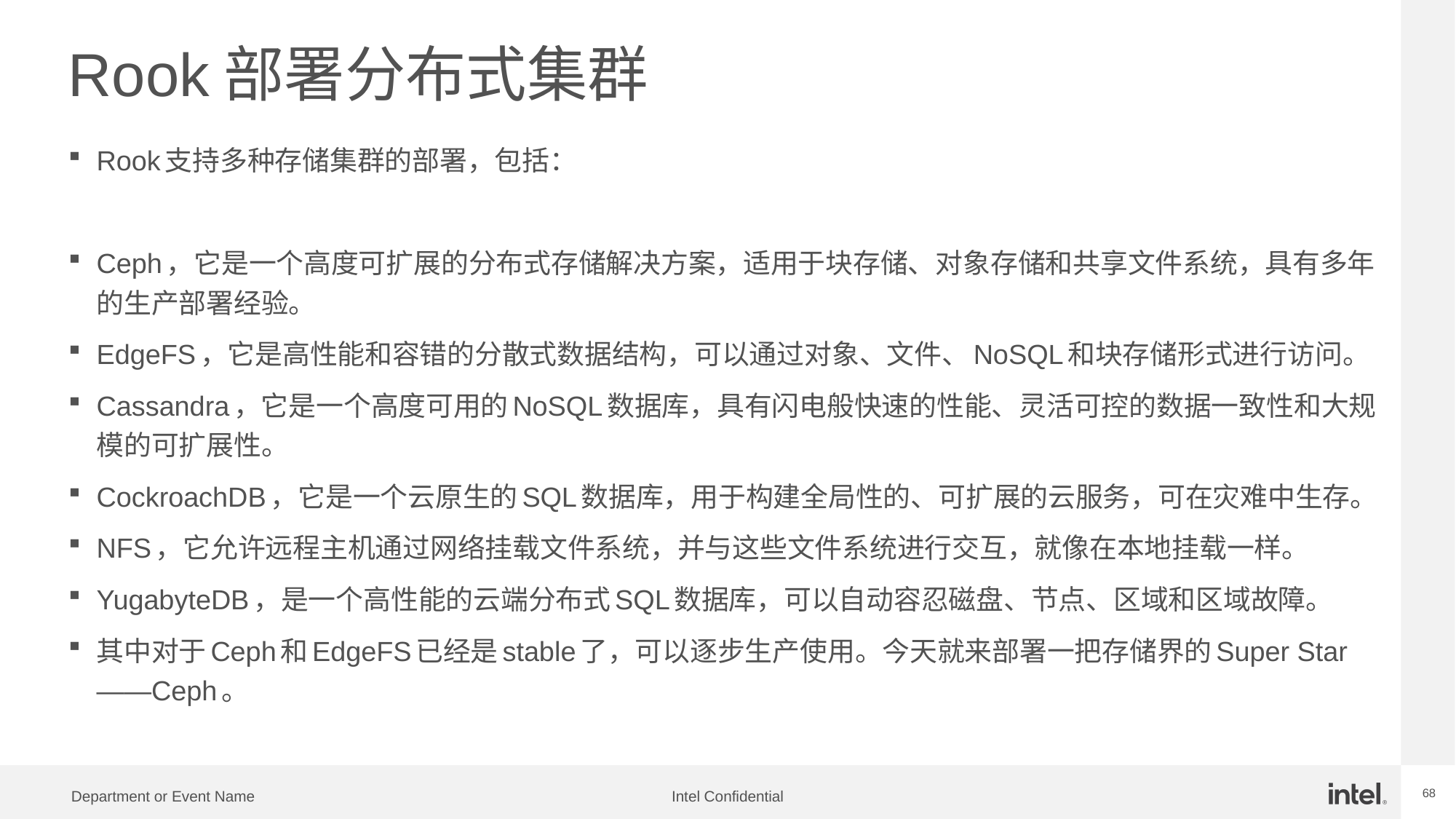

# Rook部署分布式集群
Rook支持多种存储集群的部署，包括：

Ceph，它是一个高度可扩展的分布式存储解决方案，适用于块存储、对象存储和共享文件系统，具有多年的生产部署经验。
EdgeFS，它是高性能和容错的分散式数据结构，可以通过对象、文件、NoSQL和块存储形式进行访问。
Cassandra，它是一个高度可用的NoSQL数据库，具有闪电般快速的性能、灵活可控的数据一致性和大规模的可扩展性。
CockroachDB，它是一个云原生的SQL数据库，用于构建全局性的、可扩展的云服务，可在灾难中生存。
NFS，它允许远程主机通过网络挂载文件系统，并与这些文件系统进行交互，就像在本地挂载一样。
YugabyteDB，是一个高性能的云端分布式SQL数据库，可以自动容忍磁盘、节点、区域和区域故障。
其中对于Ceph和EdgeFS已经是stable了，可以逐步生产使用。今天就来部署一把存储界的Super Star——Ceph。